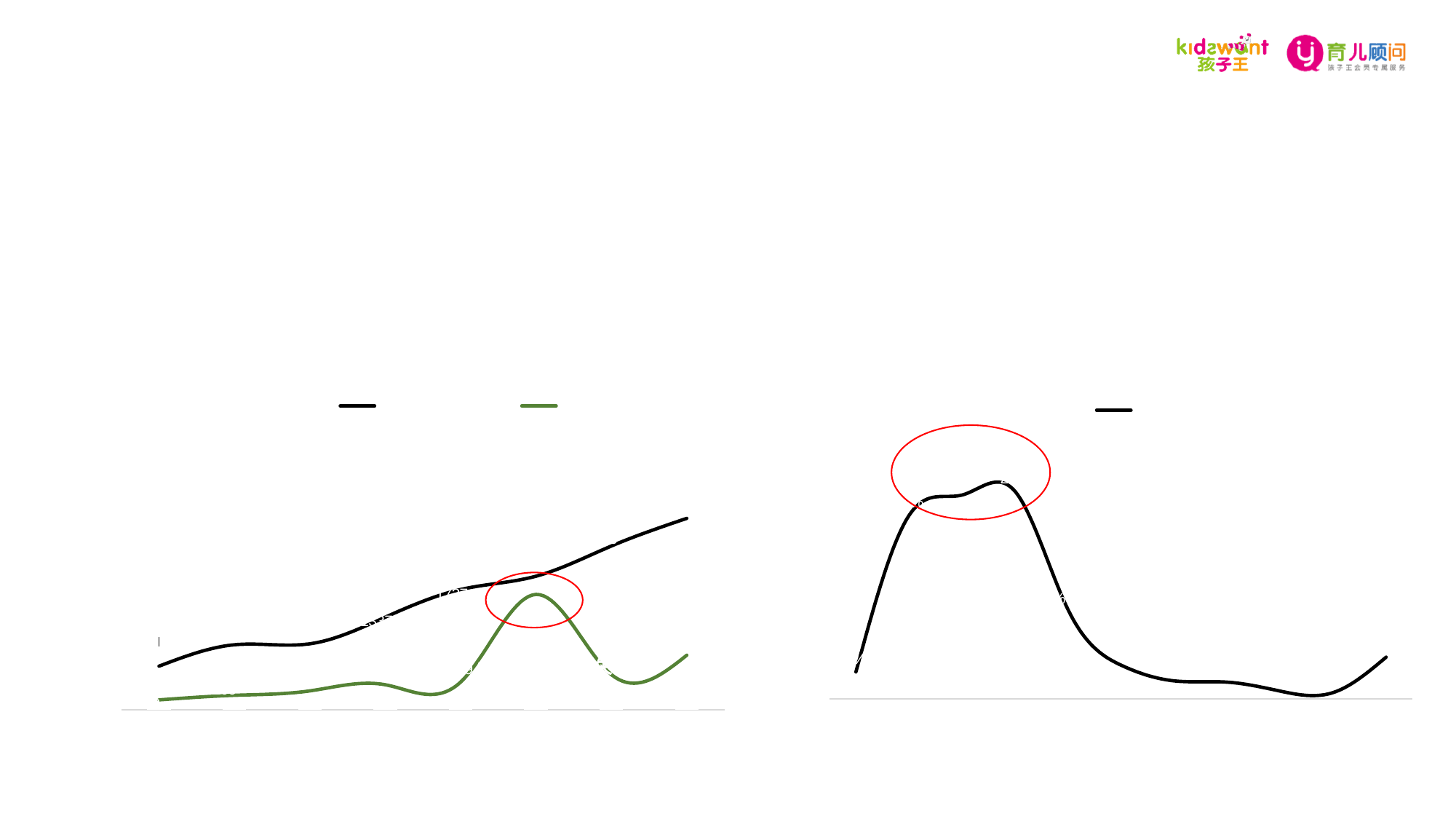

飞鹤会员结构

17年以来消费会员数持续增长，0-2岁会员为消费主体
2017年1月至8月，飞鹤奶粉线下总会员数1.42万；
月度消费会员数维持每月15%良好增长趋势；
月度新会员占比在70%左右，新客率较高，流失率在20%左右，除6月1218活动后流失率较高，应注意大促后会员维持；
71.2%会员消费时年龄集中在0-2岁，可着重做针对性营销。

### Chart: 飞鹤奶粉消费人数、月度新客与流失会员

| Category | 消费人数（人） | 月度新客（人） | 月度流失会员（人） |
|---|---|---|---|
| 201701 | 921.0 | 630.0 | 143.0 |
| 201702 | 1396.0 | 939.0 | 209.0 |
| 201703 | 1450.0 | 953.0 | 273.0 |
| 201704 | 1904.0 | 1337.0 | 362.0 |
| 201705 | 2439.0 | 1737.0 | 399.0 |
| 201706 | 2757.0 | 1929.0 | 1666.0 |
| 201707 | 3134.0 | 2365.0 | 508.0 |
| 201708 | 3586.0 | 2765.0 | 788.0 |

### Chart:

| Category | 消费时年龄结构 |
|---|---|
| 孕妇 | 0.0322623561498038 |
| 0-6个月 | 0.219517062462582 |
| 7-12个月 | 0.244063061265216 |
| 1-2岁 | 0.248586443158385 |
| 2-3岁 | 0.106831637065123 |
| 3-4岁 | 0.0403778354287235 |
| 4-5岁 | 0.0215525843145081 |
| 5-7岁 | 0.0200226169094658 |
| 7-9岁 | 0.00931284507417016 |
| 10-14岁 | 0.00751679638129449 |
| 其他 | 0.0499567617907271 |
0-2岁占比71.2%

1218活动后流失
注：月度流失会员为最后一次消费在6个月前